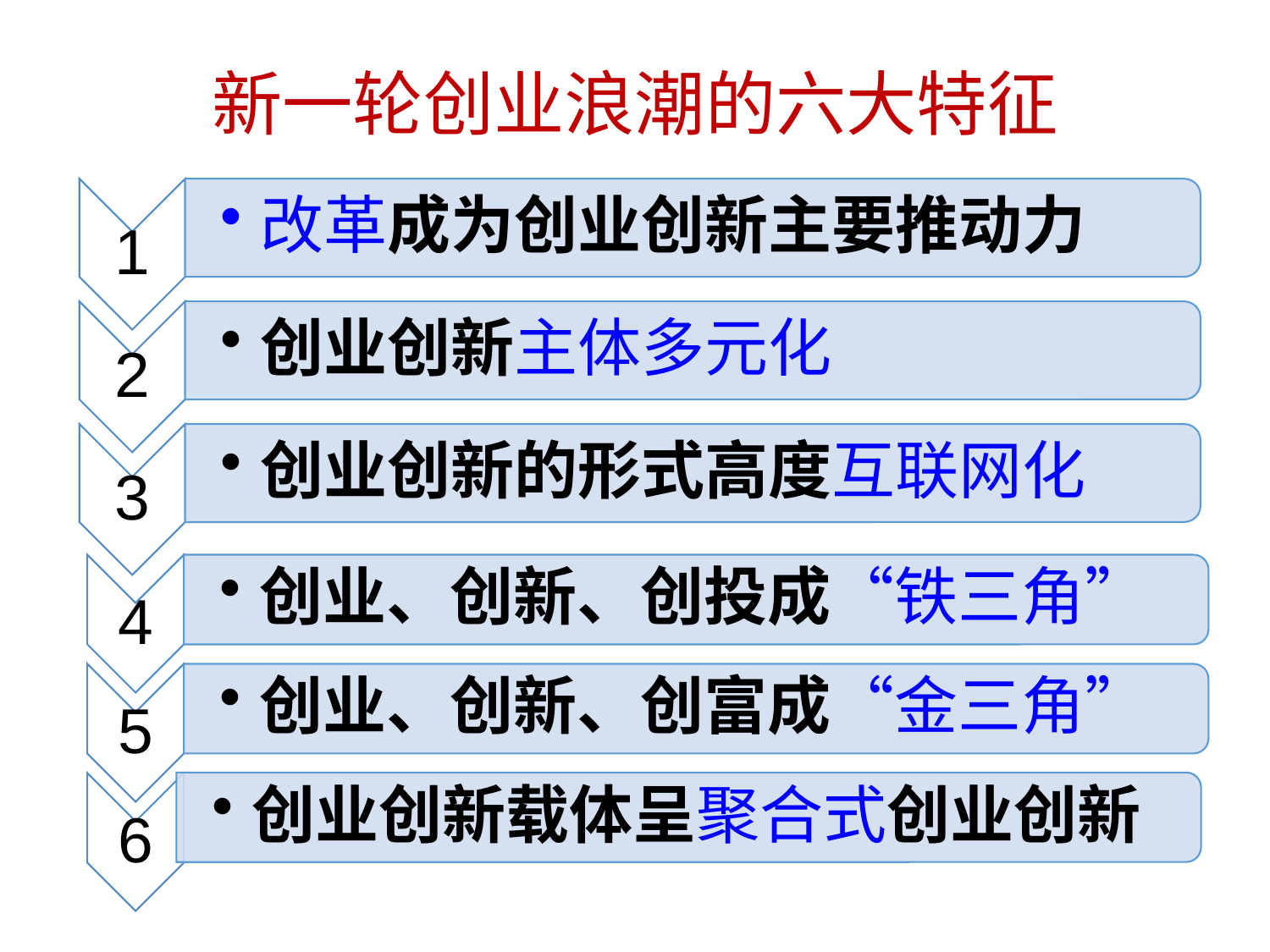

# 新一轮创业浪潮的六大特征
1
改革成为创业创新主要推动力
2
创业创新主体多元化
3
创业创新的形式高度互联网化
4
创业、创新、创投成“铁三角”
5
创业、创新、创富成“金三角”
6
创业创新载体呈聚合式创业创新